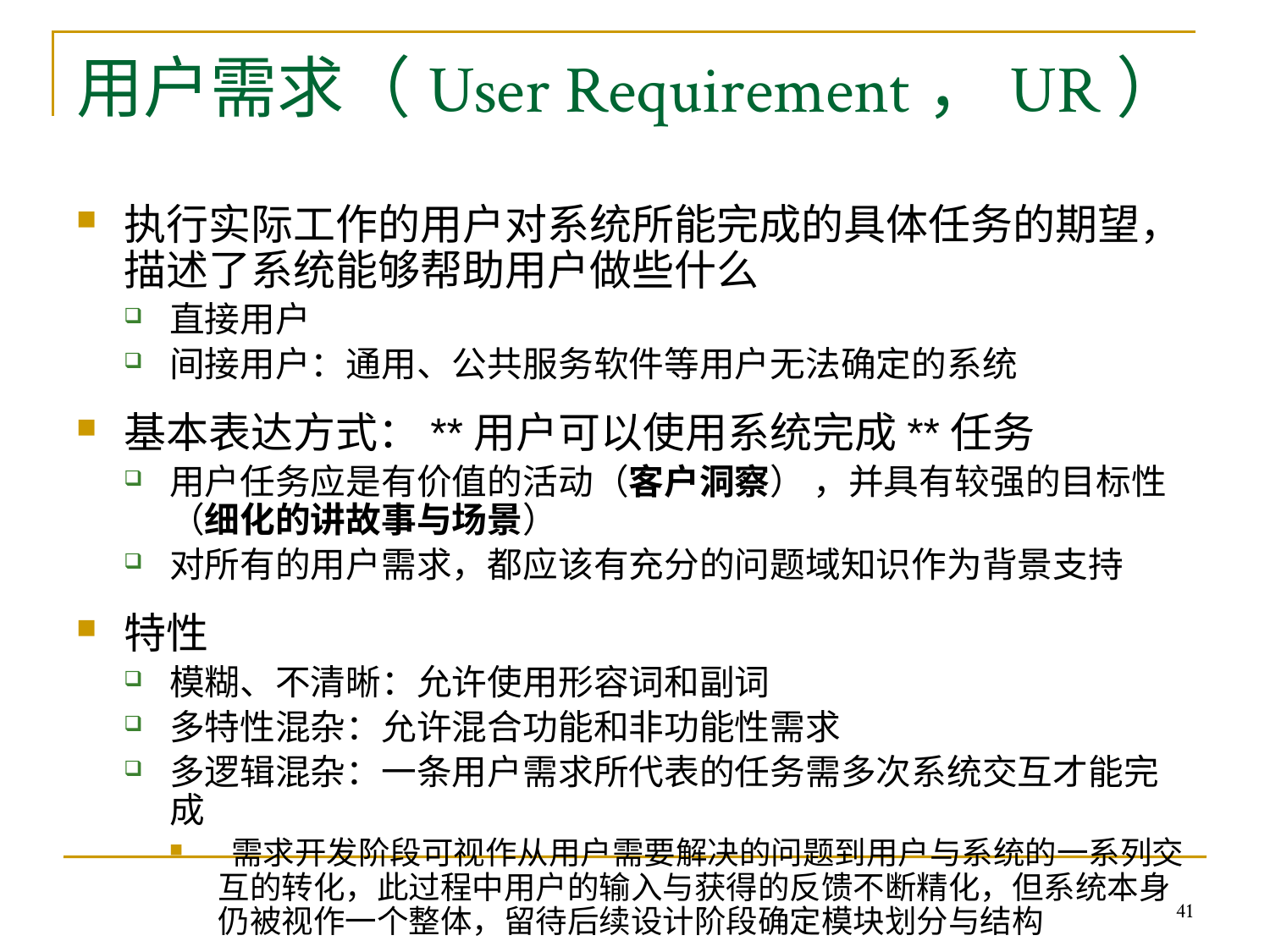

# 用户需求（User Requirement，UR）
执行实际工作的用户对系统所能完成的具体任务的期望，描述了系统能够帮助用户做些什么
直接用户
间接用户：通用、公共服务软件等用户无法确定的系统

基本表达方式：**用户可以使用系统完成**任务
用户任务应是有价值的活动（客户洞察） ，并具有较强的目标性（细化的讲故事与场景）
对所有的用户需求，都应该有充分的问题域知识作为背景支持

特性
模糊、不清晰：允许使用形容词和副词
多特性混杂：允许混合功能和非功能性需求
多逻辑混杂：一条用户需求所代表的任务需多次系统交互才能完成
 需求开发阶段可视作从用户需要解决的问题到用户与系统的一系列交互的转化，此过程中用户的输入与获得的反馈不断精化，但系统本身仍被视作一个整体，留待后续设计阶段确定模块划分与结构
41